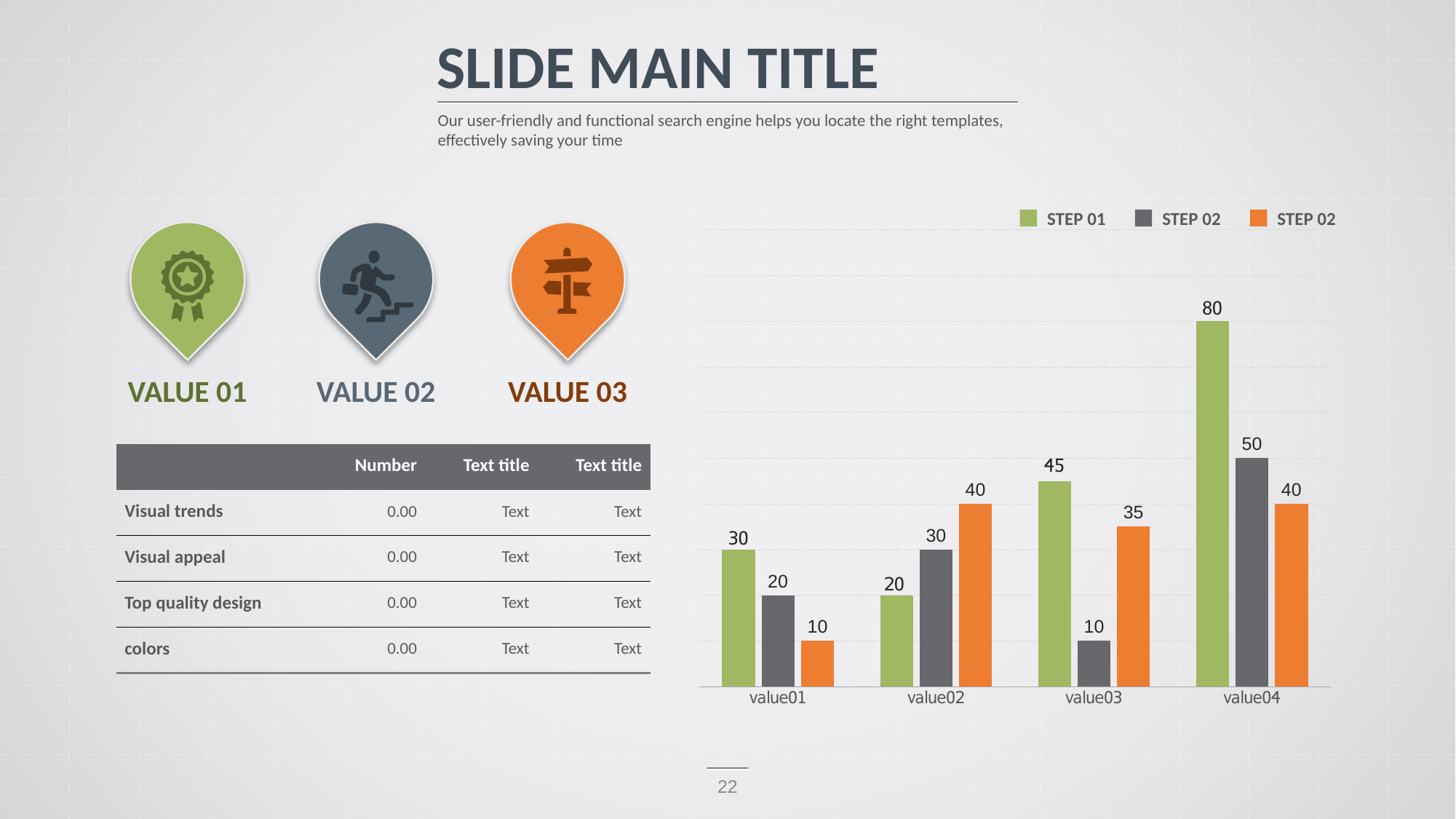

SLIDE MAIN TITLE
Our user-friendly and functional search engine helps you locate the right templates, effectively saving your time
STEP 01
STEP 02
STEP 02

### Chart

| Category | 계열 1 | 계열 2 | 계열 3 |
|---|---|---|---|
| value01 | 30.0 | 20.0 | 10.0 |
| value02 | 20.0 | 30.0 | 40.0 |
| value03 | 45.0 | 10.0 | 35.0 |
| value04 | 80.0 | 50.0 | 40.0 |

VALUE 01

VALUE 02

VALUE 03
|  | Number | Text title | Text title |
| --- | --- | --- | --- |
| Visual trends | 0.00 | Text | Text |
| Visual appeal | 0.00 | Text | Text |
| Top quality design | 0.00 | Text | Text |
| colors | 0.00 | Text | Text |
22